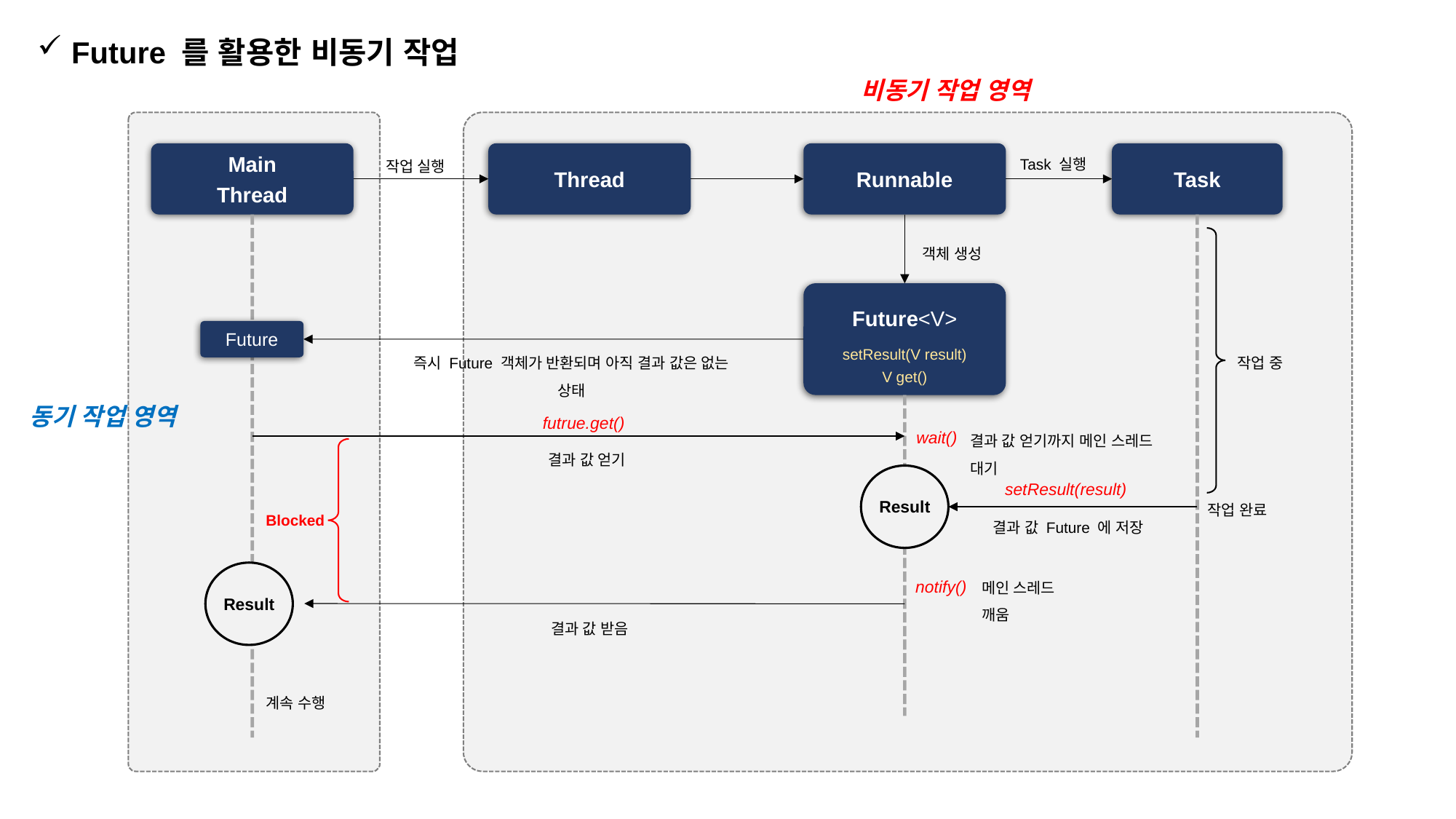

Future 를 활용한 비동기 작업
비동기 작업 영역

Task 실행
작업 실행
Main
Thread
Thread
Runnable
Task

객체 생성
Future<V>
setResult(V result)
V get()
Future
작업 중
즉시 Future 객체가 반환되며 아직 결과 값은 없는 상태
동기 작업 영역
futrue.get()
결과 값 얻기까지 메인 스레드 대기
wait()
결과 값 얻기

Result
setResult(result)
작업 완료
결과 값 Future 에 저장
Blocked

Result
메인 스레드 깨움
notify()
결과 값 받음
계속 수행